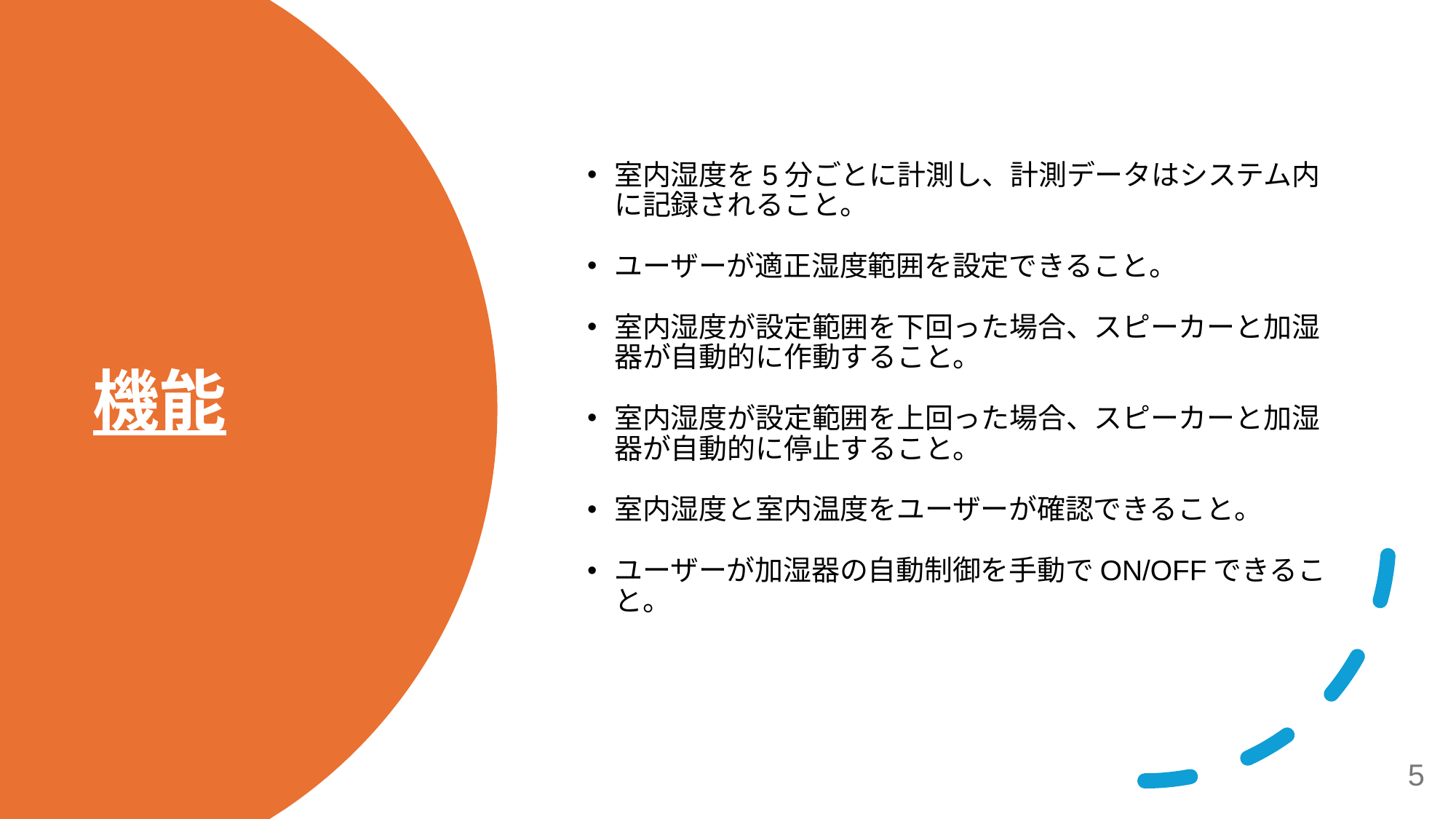

室内湿度を5分ごとに計測し、計測データはシステム内に記録されること。

ユーザーが適正湿度範囲を設定できること。

室内湿度が設定範囲を下回った場合、スピーカーと加湿器が自動的に作動すること。

室内湿度が設定範囲を上回った場合、スピーカーと加湿器が自動的に停止すること。

室内湿度と室内温度をユーザーが確認できること。

ユーザーが加湿器の自動制御を手動でON/OFFできること。

# 機能

5